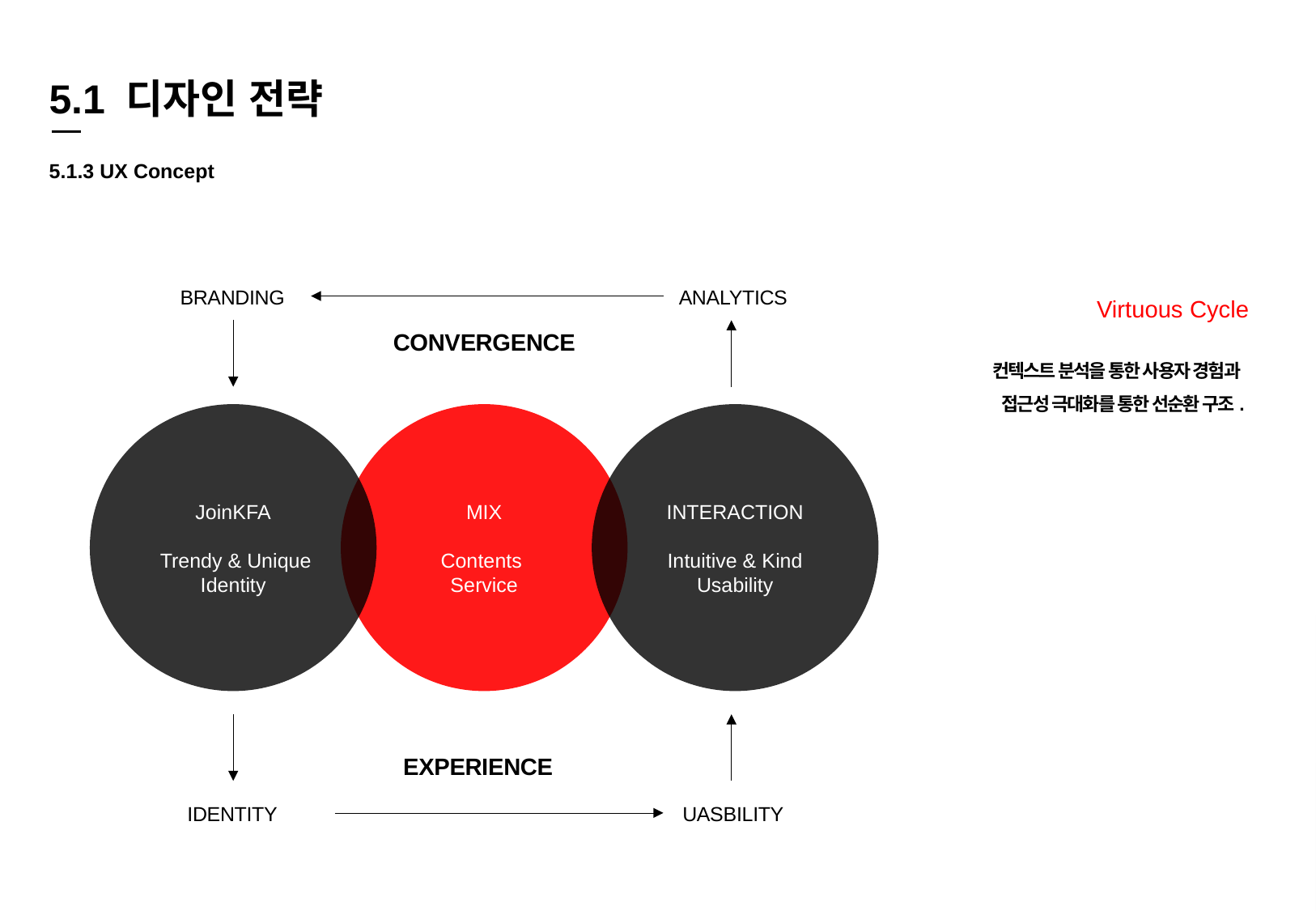

5.1 디자인 전략
5.1.3 UX Concept
BRANDING
ANALYTICS
Virtuous Cycle
CONVERGENCE
컨텍스트 분석을 통한 사용자 경험과
접근성 극대화를 통한 선순환 구조.
JoinKFA

 Trendy & Unique
Identity
MIX

Contents
Service
INTERACTION

Intuitive & Kind
Usability
EXPERIENCE
IDENTITY
UASBILITY